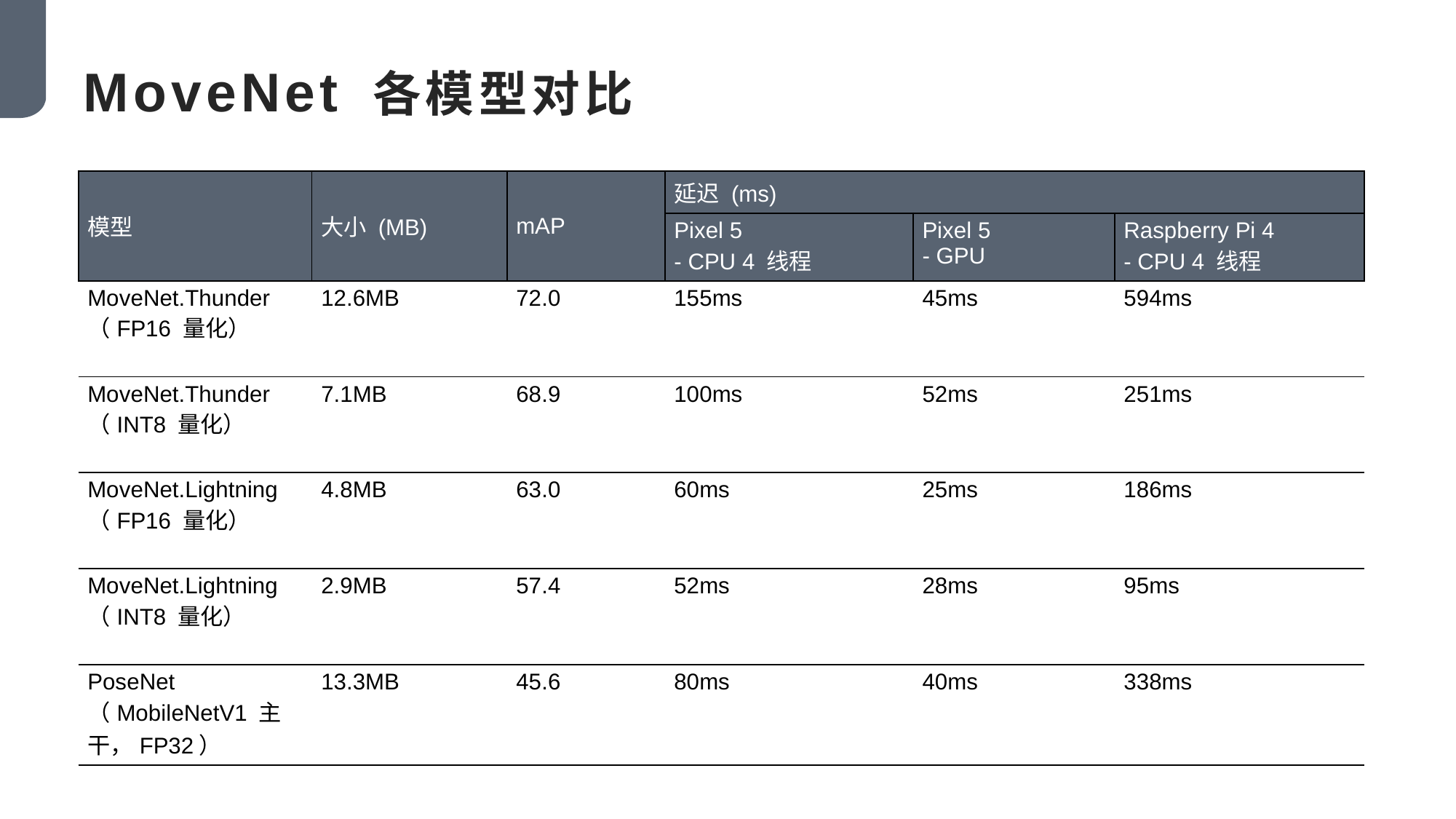

MoveNet 各模型对比
| 模型 | 大小 (MB) | mAP | 延迟 (ms) |  |  |
| --- | --- | --- | --- | --- | --- |
|  |  |  | Pixel 5 - CPU 4 线程 | Pixel 5 - GPU | Raspberry Pi 4 - CPU 4 线程 |
| MoveNet.Thunder（FP16 量化） | 12.6MB | 72.0 | 155ms | 45ms | 594ms |
| MoveNet.Thunder（INT8 量化） | 7.1MB | 68.9 | 100ms | 52ms | 251ms |
| MoveNet.Lightning（FP16 量化） | 4.8MB | 63.0 | 60ms | 25ms | 186ms |
| MoveNet.Lightning（INT8 量化） | 2.9MB | 57.4 | 52ms | 28ms | 95ms |
| PoseNet （MobileNetV1 主干，FP32） | 13.3MB | 45.6 | 80ms | 40ms | 338ms |